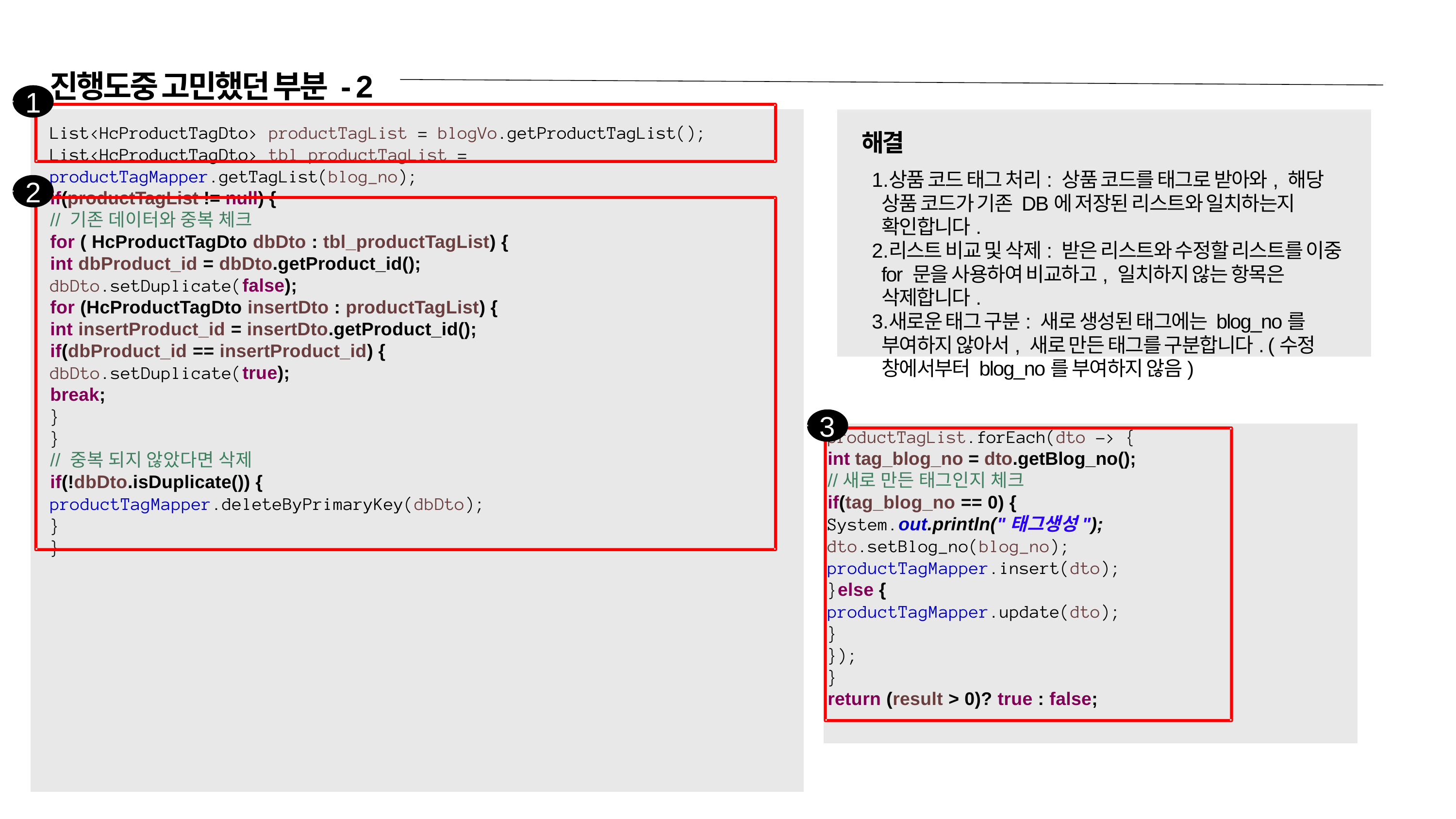

진행도중 고민했던 부분 - 2

1

List<HcProductTagDto> productTagList = blogVo.getProductTagList();
List<HcProductTagDto> tbl_productTagList = productTagMapper.getTagList(blog_no);
if(productTagList != null) {
// 기존 데이터와 중복 체크
for ( HcProductTagDto dbDto : tbl_productTagList) {
int dbProduct_id = dbDto.getProduct_id();
dbDto.setDuplicate(false);
for (HcProductTagDto insertDto : productTagList) {
int insertProduct_id = insertDto.getProduct_id();
if(dbProduct_id == insertProduct_id) {
dbDto.setDuplicate(true);
break;
}
}
// 중복 되지 않았다면 삭제
if(!dbDto.isDuplicate()) {
productTagMapper.deleteByPrimaryKey(dbDto);
}
}

해결
상품 코드 태그 처리: 상품 코드를 태그로 받아와, 해당 상품 코드가 기존 DB에 저장된 리스트와 일치하는지 확인합니다.
리스트 비교 및 삭제: 받은 리스트와 수정할 리스트를 이중 for 문을 사용하여 비교하고, 일치하지 않는 항목은 삭제합니다.
새로운 태그 구분: 새로 생성된 태그에는 blog_no를 부여하지 않아서, 새로 만든 태그를 구분합니다. (수정 창에서부터 blog_no를 부여하지 않음)

2

3

productTagList.forEach(dto -> {
int tag_blog_no = dto.getBlog_no();
//새로 만든 태그인지 체크
if(tag_blog_no == 0) {
System.out.println("태그생성");
dto.setBlog_no(blog_no);
productTagMapper.insert(dto);
}else {
productTagMapper.update(dto);
}
});
}
return (result > 0)? true : false;